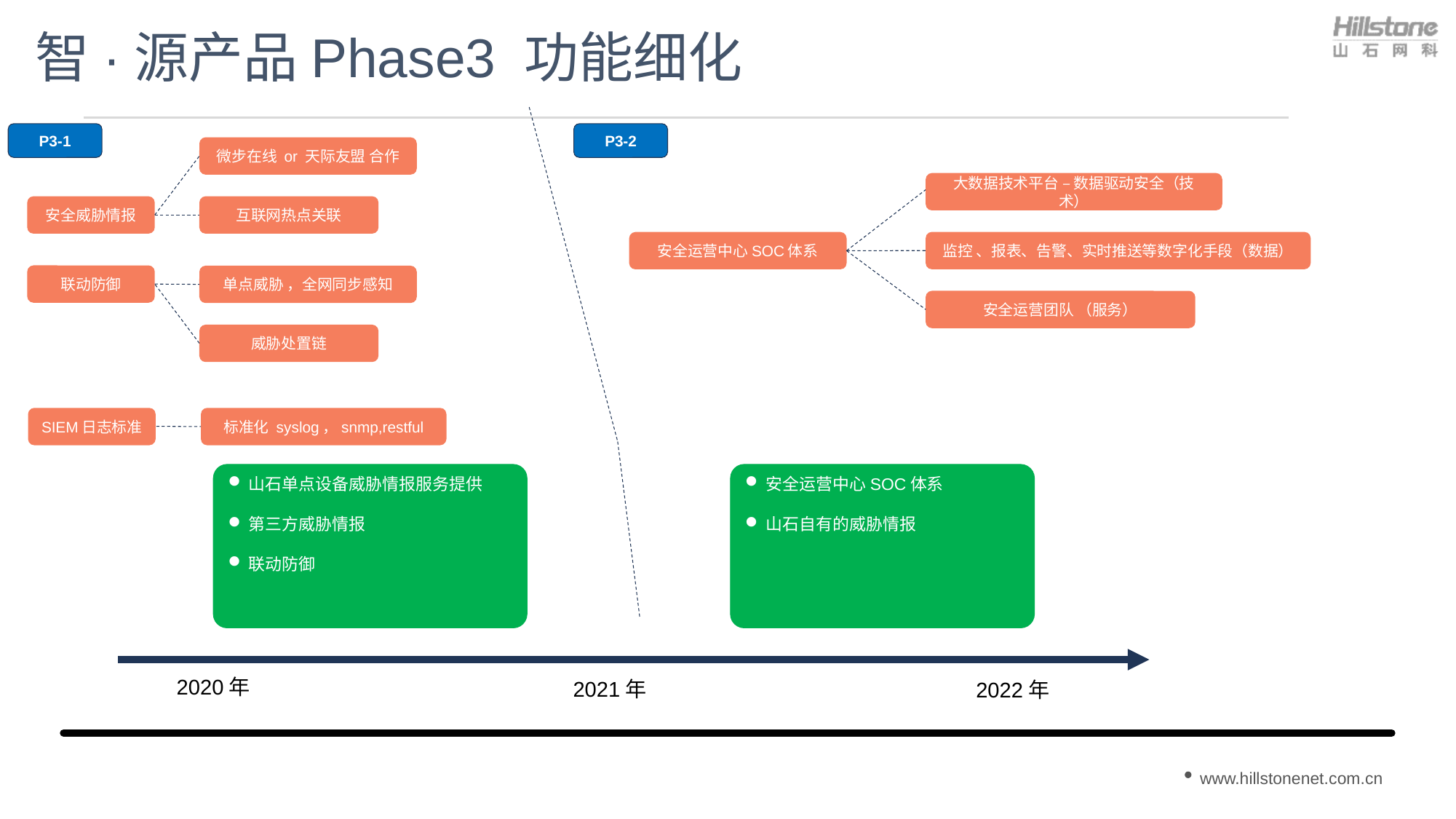

# 智·源产品Phase3 功能细化
P3-1
P3-2
微步在线 or 天际友盟 合作
大数据技术平台 – 数据驱动安全（技术）
安全威胁情报
互联网热点关联
监控 、报表、告警、实时推送等数字化手段（数据）
安全运营中心SOC体系
联动防御
单点威胁 ，全网同步感知
安全运营团队 （服务）
威胁处置链
标准化 syslog，snmp,restful
SIEM日志标准
山石单点设备威胁情报服务提供

第三方威胁情报

联动防御

安全运营中心SOC体系

山石自有的威胁情报

2020年
2021年
2022年